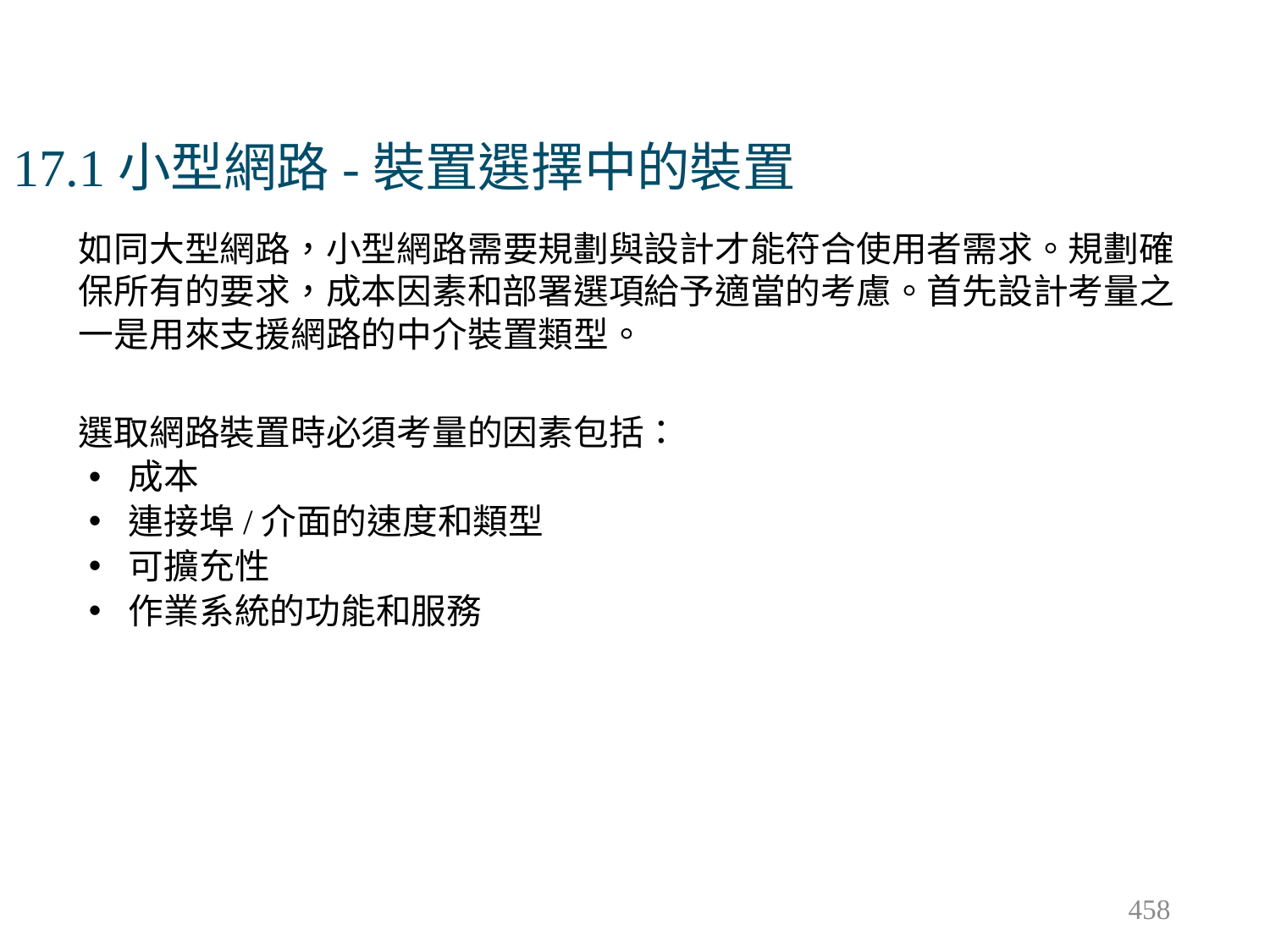

# 17.1小型網路-裝置選擇中的裝置
如同大型網路，小型網路需要規劃與設計才能符合使用者需求。規劃確保所有的要求，成本因素和部署選項給予適當的考慮。首先設計考量之一是用來支援網路的中介裝置類型。

選取網路裝置時必須考量的因素包括：
成本
連接埠/介面的速度和類型
可擴充性
作業系統的功能和服務
458